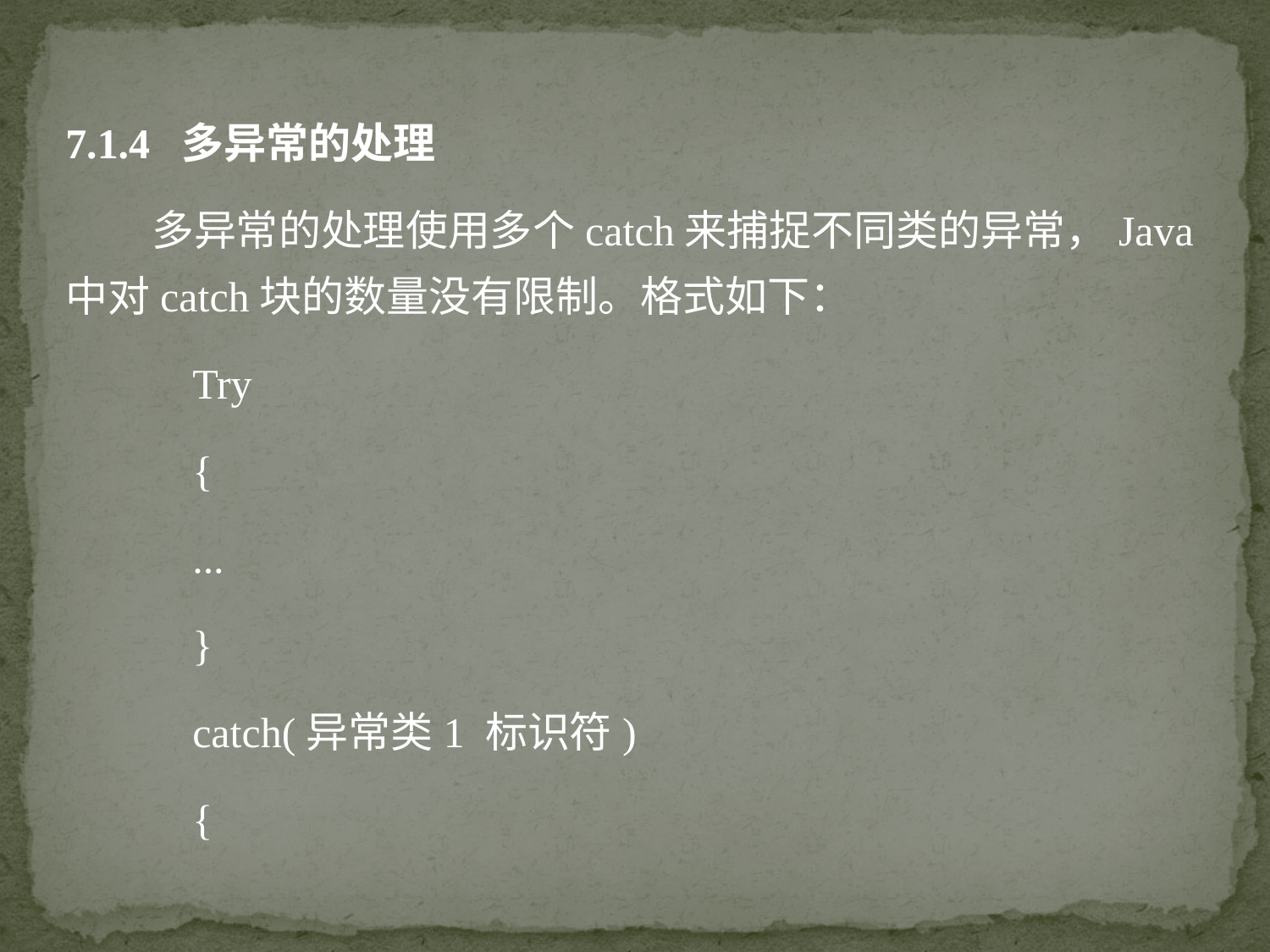

7.1.4  多异常的处理
        多异常的处理使用多个catch来捕捉不同类的异常，Java中对catch块的数量没有限制。格式如下：
Try
{
...
}
catch(异常类1 标识符)
{